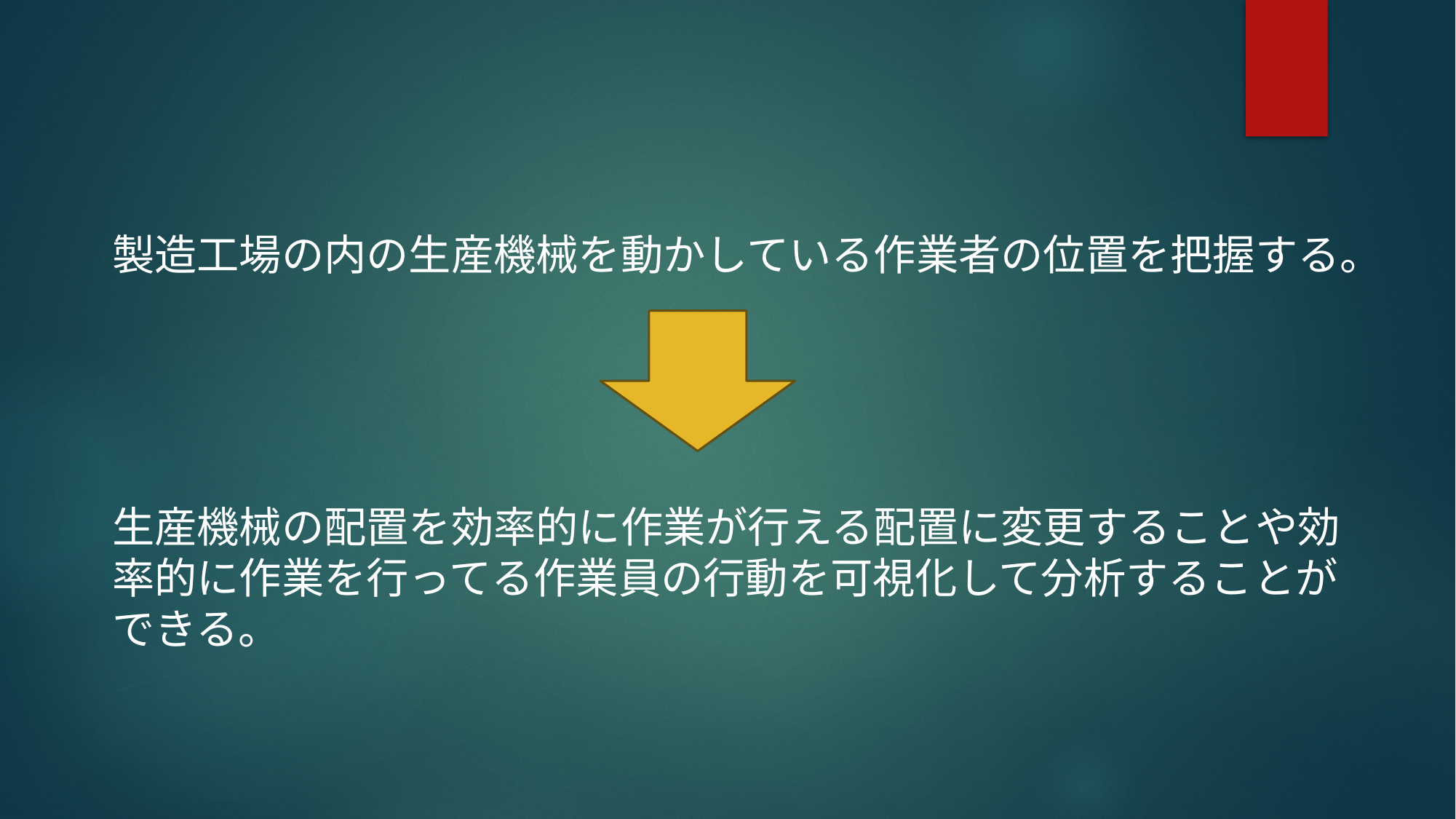

#

製造工場の内の生産機械を動かしている作業者の位置を把握する。

生産機械の配置を効率的に作業が行える配置に変更することや効率的に作業を行ってる作業員の行動を可視化して分析することができる。